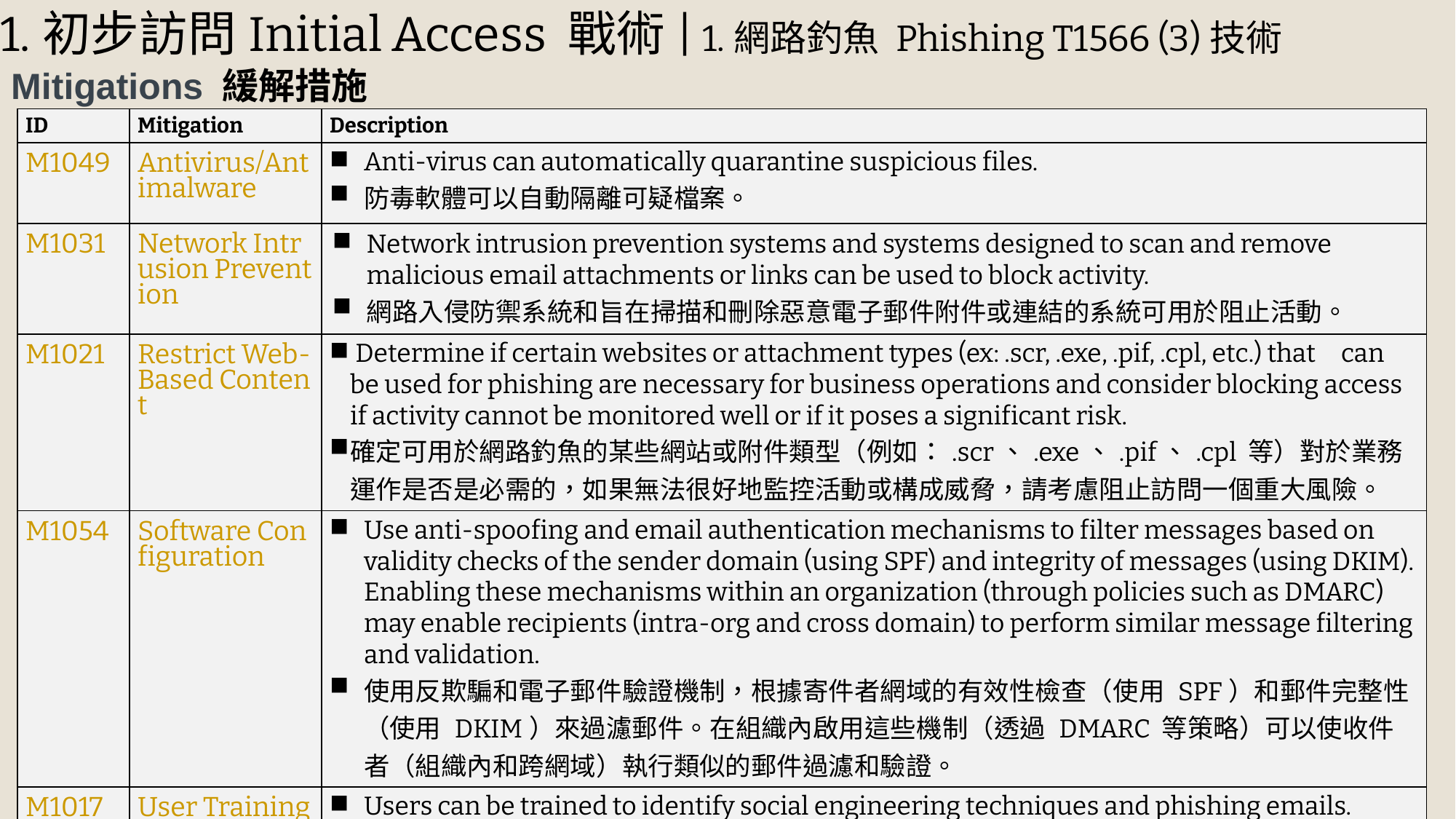

1.初步訪問Initial Access 戰術| 1.網路釣魚 Phishing T1566 (3)技術
Mitigations 緩解措施
| ID | Mitigation | Description |
| --- | --- | --- |
| M1049 | Antivirus/Antimalware | Anti-virus can automatically quarantine suspicious files. 防毒軟體可以自動隔離可疑檔案。 |
| M1031 | Network Intrusion Prevention | Network intrusion prevention systems and systems designed to scan and remove malicious email attachments or links can be used to block activity. 網路入侵防禦系統和旨在掃描和刪除惡意電子郵件附件或連結的系統可用於阻止活動。 |
| M1021 | Restrict Web-Based Content | Determine if certain websites or attachment types (ex: .scr, .exe, .pif, .cpl, etc.) that can be used for phishing are necessary for business operations and consider blocking access if activity cannot be monitored well or if it poses a significant risk. 確定可用於網路釣魚的某些網站或附件類型（例如：.scr、.exe、.pif、.cpl 等）對於業務運作是否是必需的，如果無法很好地監控活動或構成威脅，請考慮阻止訪問一個重大風險。 |
| M1054 | Software Configuration | Use anti-spoofing and email authentication mechanisms to filter messages based on validity checks of the sender domain (using SPF) and integrity of messages (using DKIM). Enabling these mechanisms within an organization (through policies such as DMARC) may enable recipients (intra-org and cross domain) to perform similar message filtering and validation. 使用反欺騙和電子郵件驗證機制，根據寄件者網域的有效性檢查（使用 SPF）和郵件完整性（使用 DKIM）來過濾郵件。在組織內啟用這些機制（透過 DMARC 等策略）可以使收件者（組織內和跨網域）執行類似的郵件過濾和驗證。 |
| M1017 | User Training | Users can be trained to identify social engineering techniques and phishing emails. 可以培訓使用者識別社會工程技術和網路釣魚電子郵件。 |
16